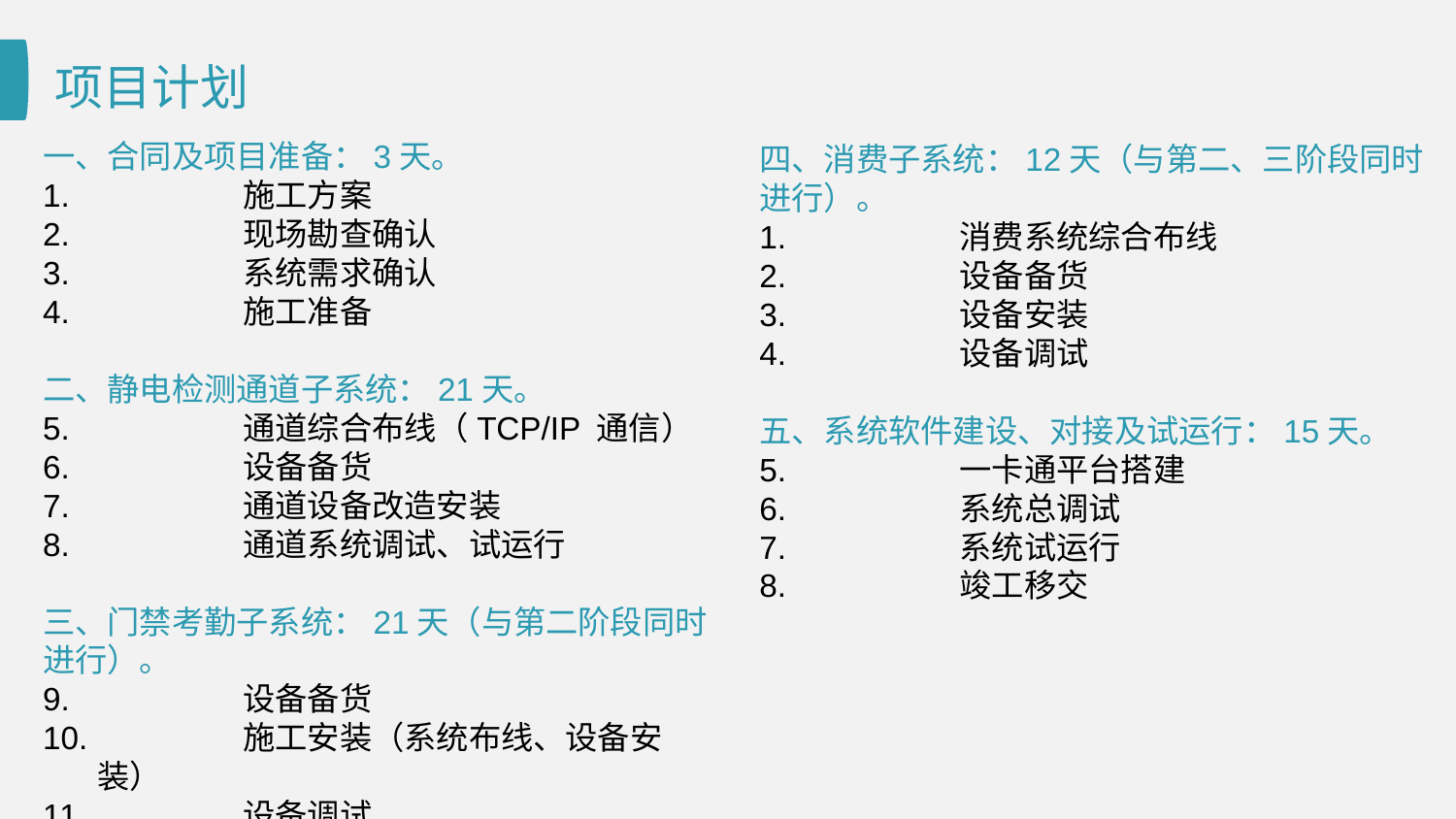

# 项目计划
一、合同及项目准备：3天。
	施工方案
	现场勘查确认
	系统需求确认
	施工准备

二、静电检测通道子系统：21天。
	通道综合布线（TCP/IP 通信）
	设备备货
	通道设备改造安装
	通道系统调试、试运行

三、门禁考勤子系统：21天（与第二阶段同时进行）。
	设备备货
	施工安装（系统布线、设备安装）
	设备调试
四、消费子系统：12天（与第二、三阶段同时进行）。
	消费系统综合布线
	设备备货
	设备安装
	设备调试

五、系统软件建设、对接及试运行：15天。
	一卡通平台搭建
	系统总调试
	系统试运行
	竣工移交